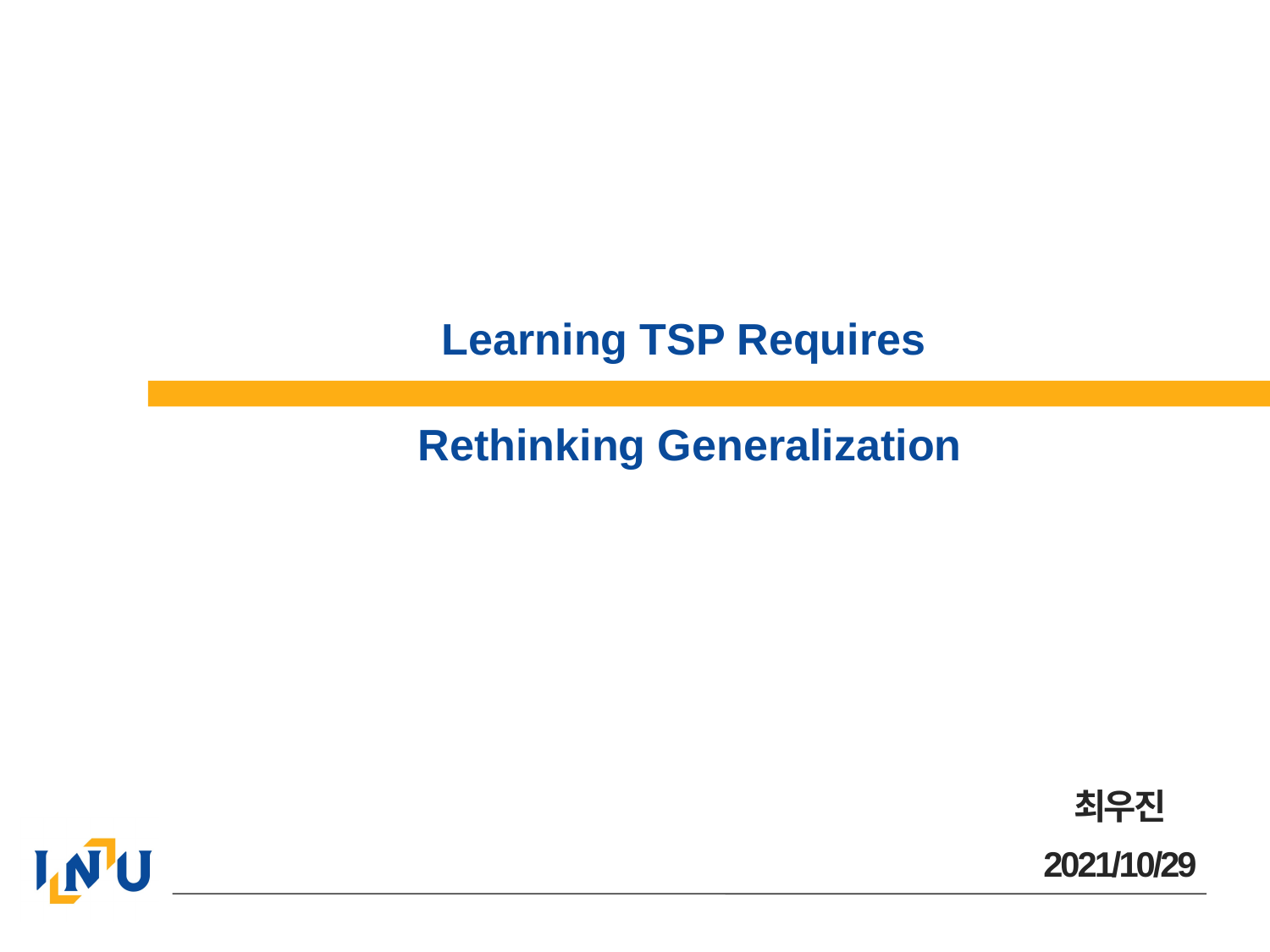

# Learning TSP Requires Rethinking Generalization
최우진
2021/10/29